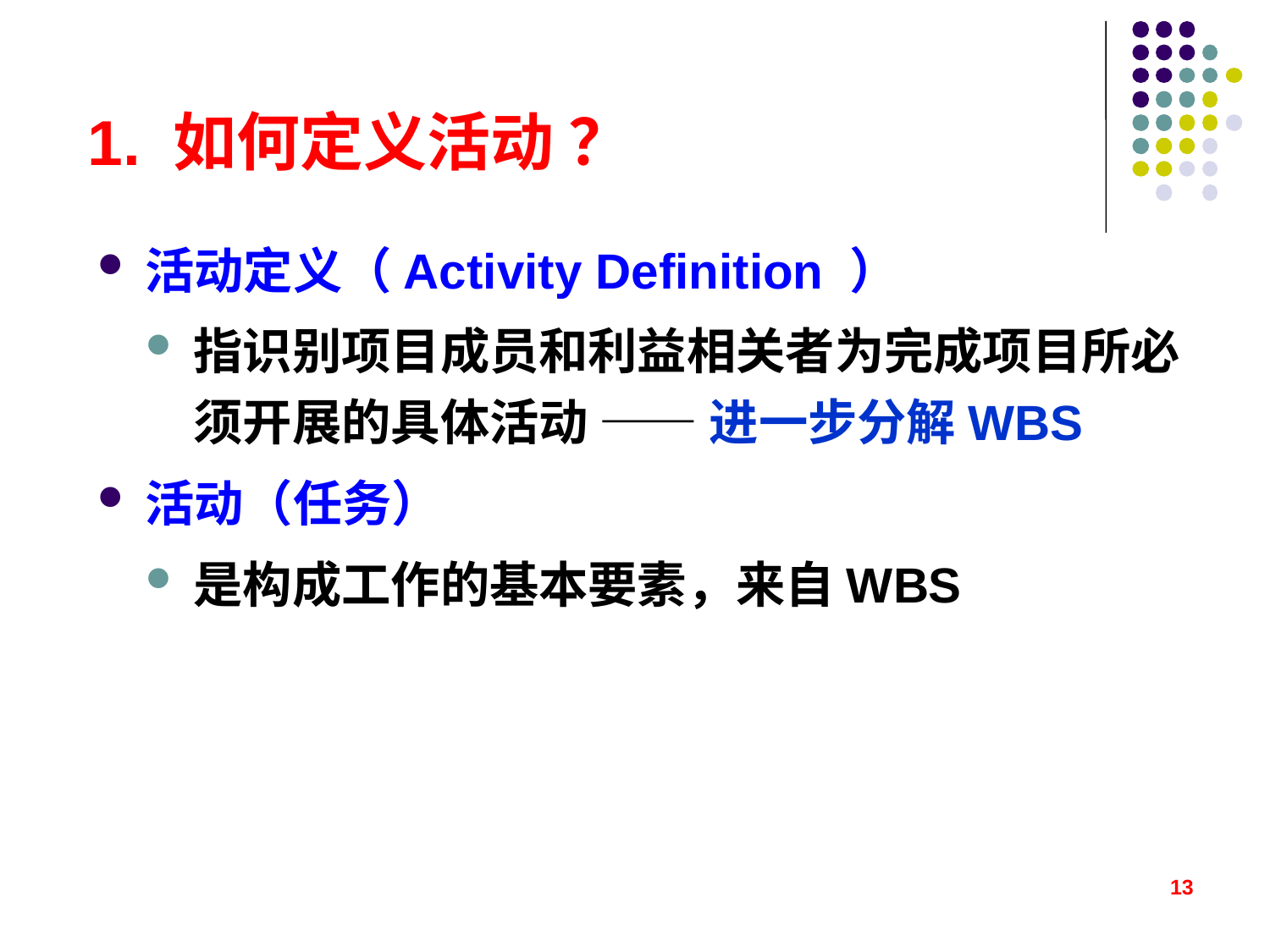

# 1. 如何定义活动 ？
活动定义（Activity Definition ）
指识别项目成员和利益相关者为完成项目所必须开展的具体活动 —— 进一步分解WBS
活动（任务）
是构成工作的基本要素，来自WBS
13